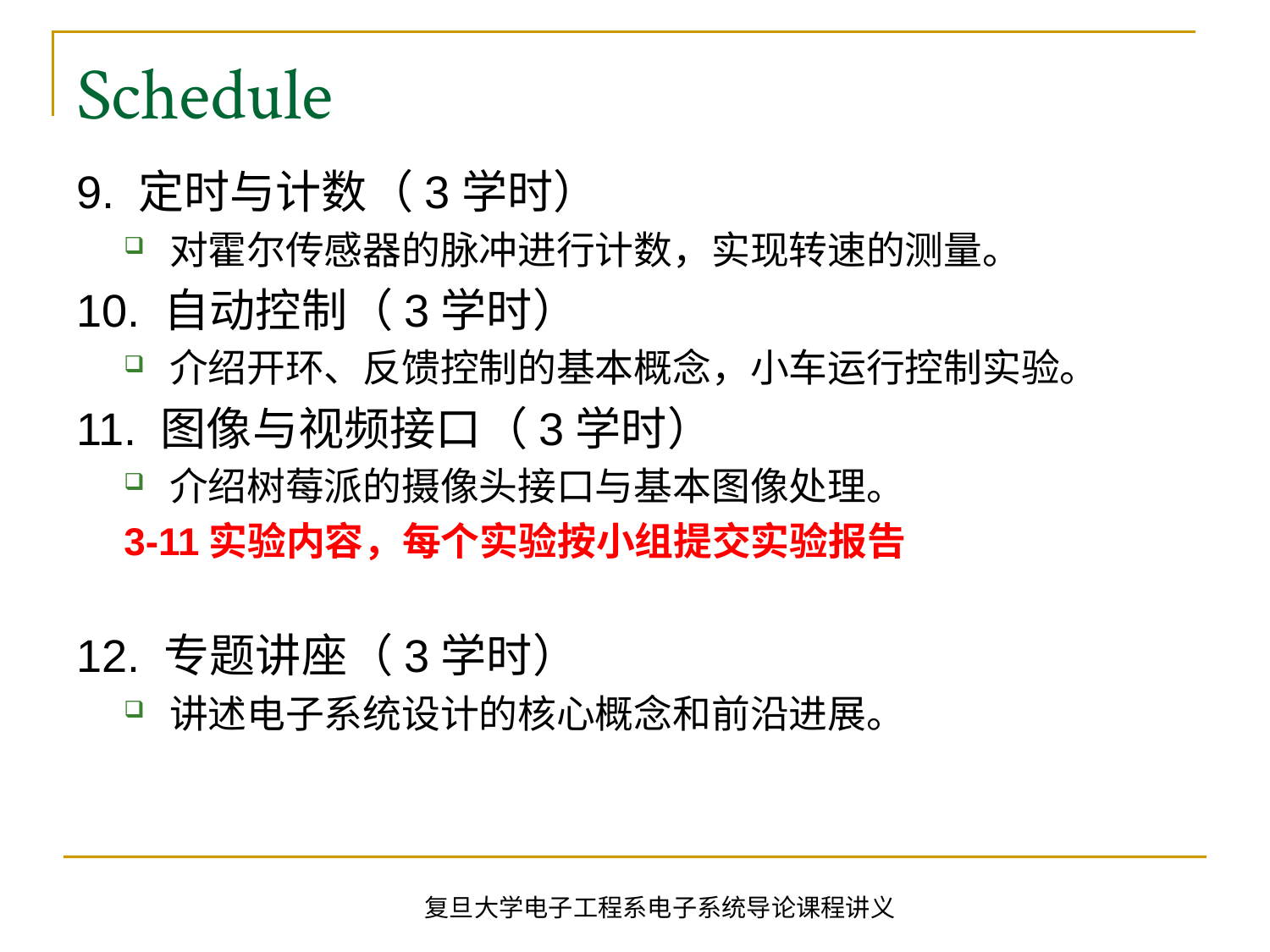

# Schedule
9. 定时与计数（3学时）
对霍尔传感器的脉冲进行计数，实现转速的测量。
10. 自动控制（3学时）
介绍开环、反馈控制的基本概念，小车运行控制实验。
11. 图像与视频接口（3学时）
介绍树莓派的摄像头接口与基本图像处理。
3-11实验内容，每个实验按小组提交实验报告

12. 专题讲座（3学时）
讲述电子系统设计的核心概念和前沿进展。